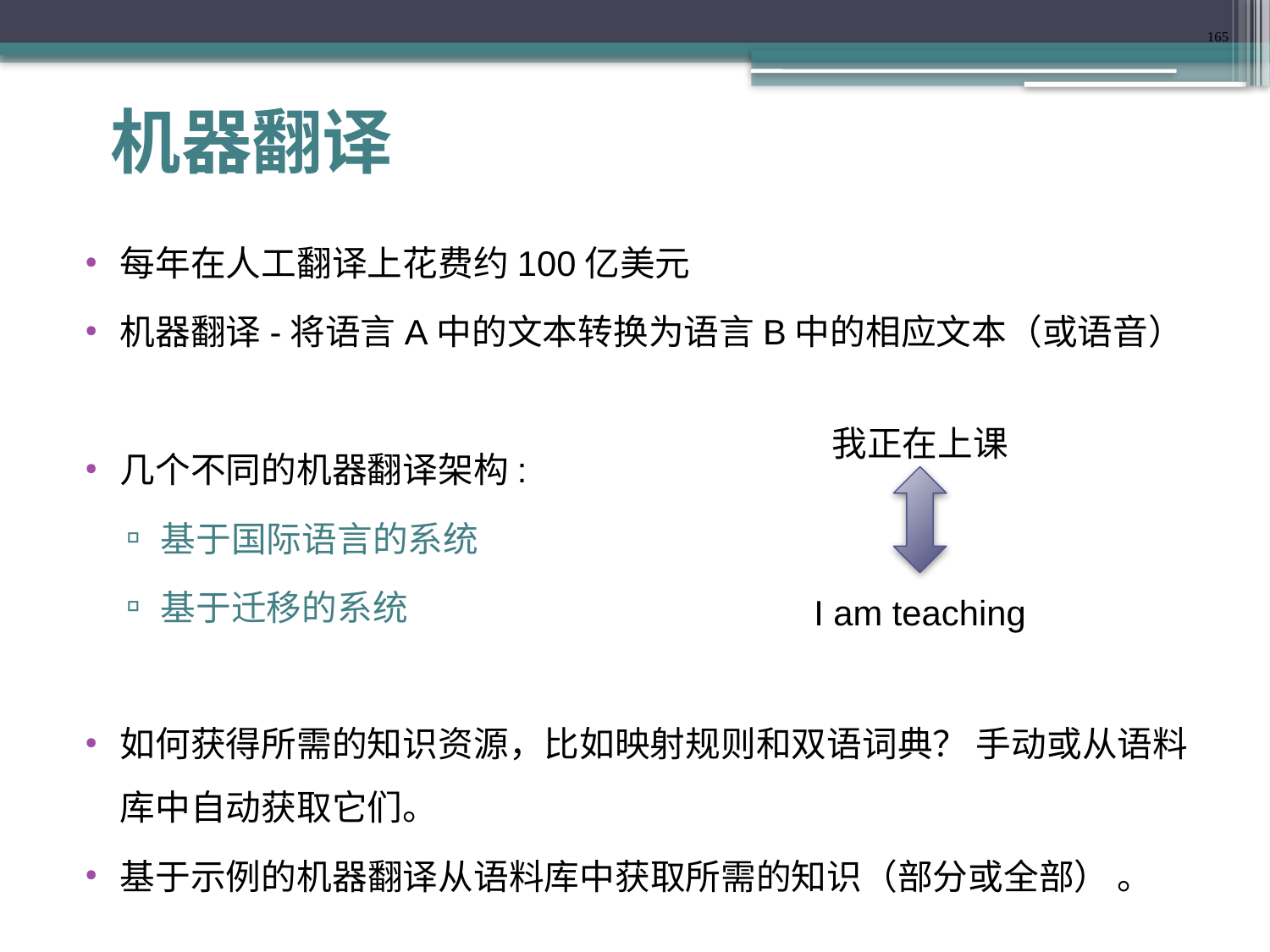

165
# 机器翻译
每年在人工翻译上花费约100亿美元
机器翻译-将语言A中的文本转换为语言B中的相应文本（或语音）

几个不同的机器翻译架构:
基于国际语言的系统
基于迁移的系统

如何获得所需的知识资源，比如映射规则和双语词典？ 手动或从语料库中自动获取它们。
基于示例的机器翻译从语料库中获取所需的知识（部分或全部） 。
我正在上课

I am teaching